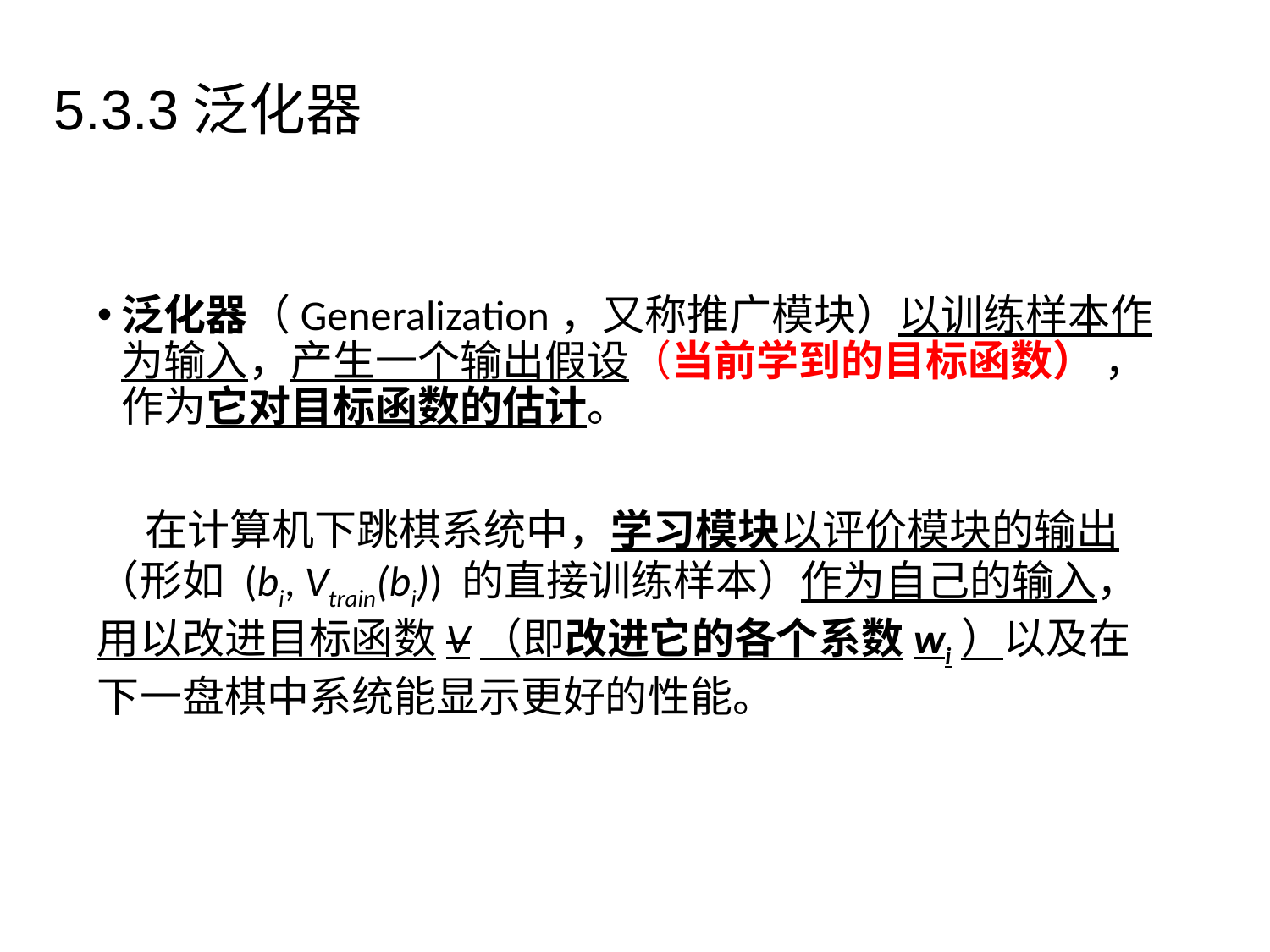

4.3机器学习系统
# 5.3.3泛化器
泛化器（Generalization，又称推广模块）以训练样本作为输入，产生一个输出假设（当前学到的目标函数） ，作为它对目标函数的估计。

    在计算机下跳棋系统中，学习模块以评价模块的输出（形如 (bi, Vtrain(bi)) 的直接训练样本）作为自己的输入，用以改进目标函数V（即改进它的各个系数wi）以及在下一盘棋中系统能显示更好的性能。